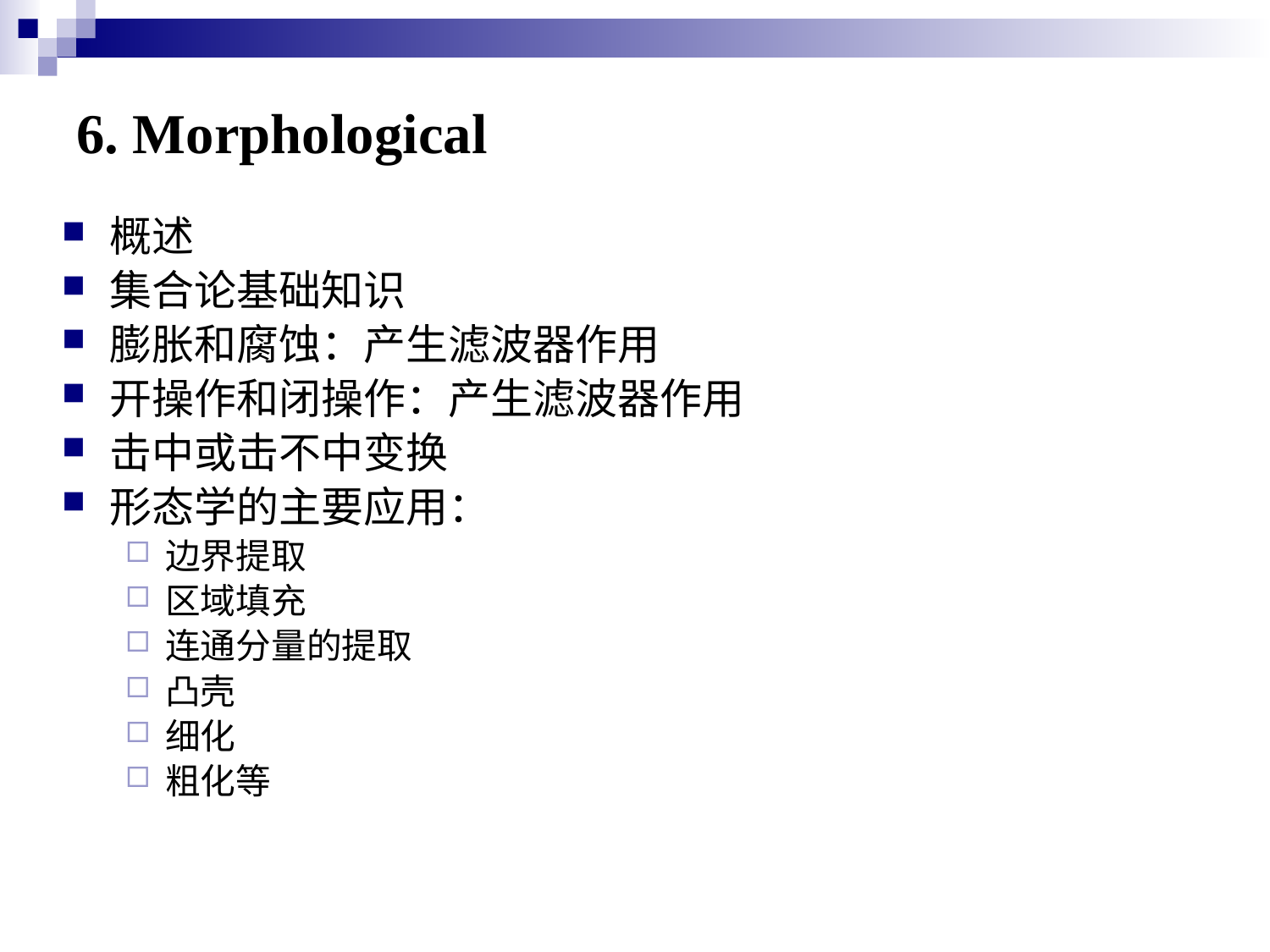

# 6. Morphological
概述
集合论基础知识
膨胀和腐蚀：产生滤波器作用
开操作和闭操作：产生滤波器作用
击中或击不中变换
形态学的主要应用：
边界提取
区域填充
连通分量的提取
凸壳
细化
粗化等